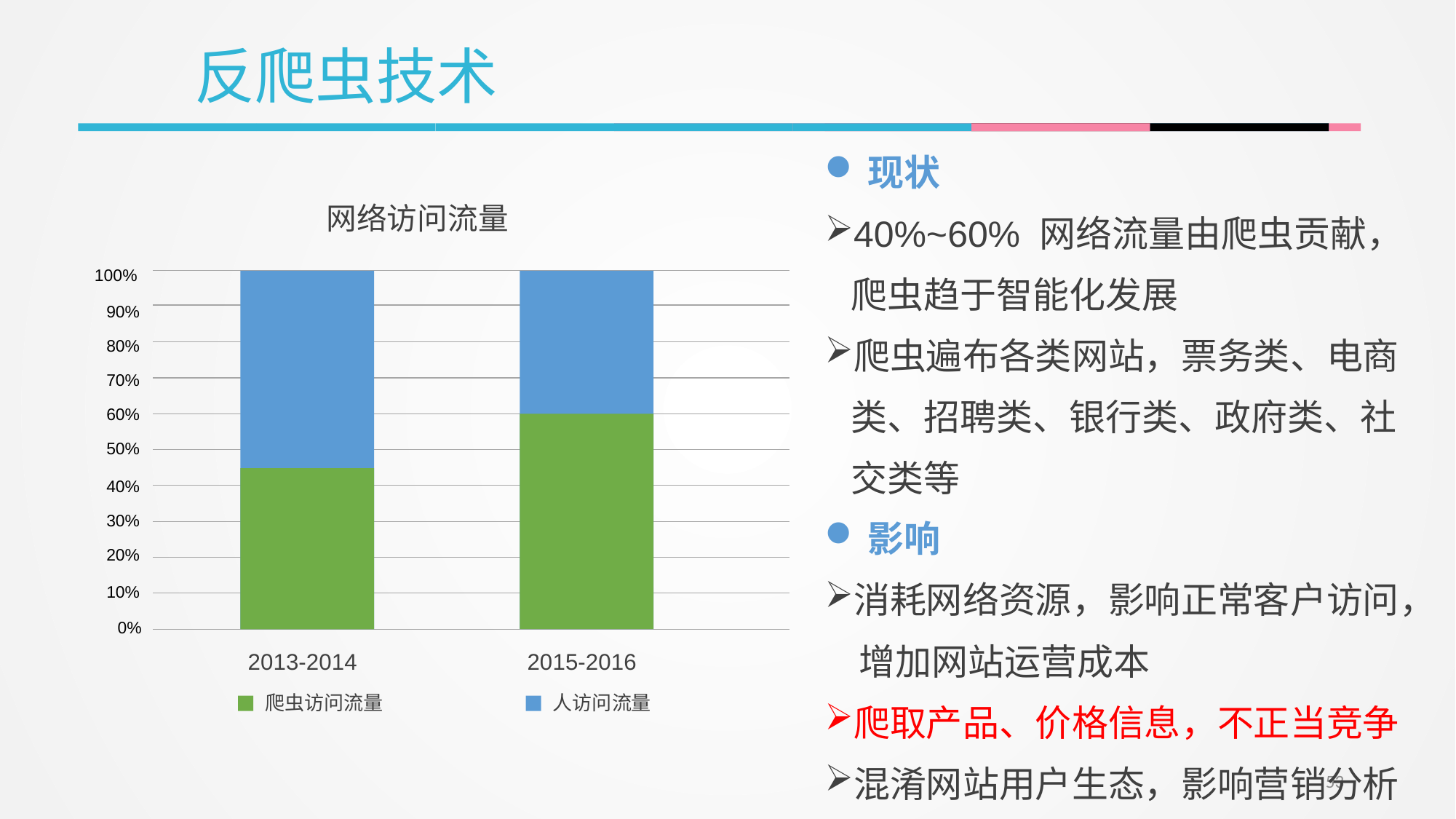

反爬虫技术

现状
40%~60% 网络流量由爬虫贡献，爬虫趋于智能化发展
爬虫遍布各类网站，票务类、电商类、招聘类、银行类、政府类、社交类等
影响
消耗网络资源，影响正常客户访问， 增加网站运营成本
爬取产品、价格信息，不正当竞争
混淆网站用户生态，影响营销分析
网络访问流量
100%

90%
80%
70%
60%

50%

40%
30%
20%
10%
0%
2013-2014
2015-2016
人访问流量

爬虫访问流量

53